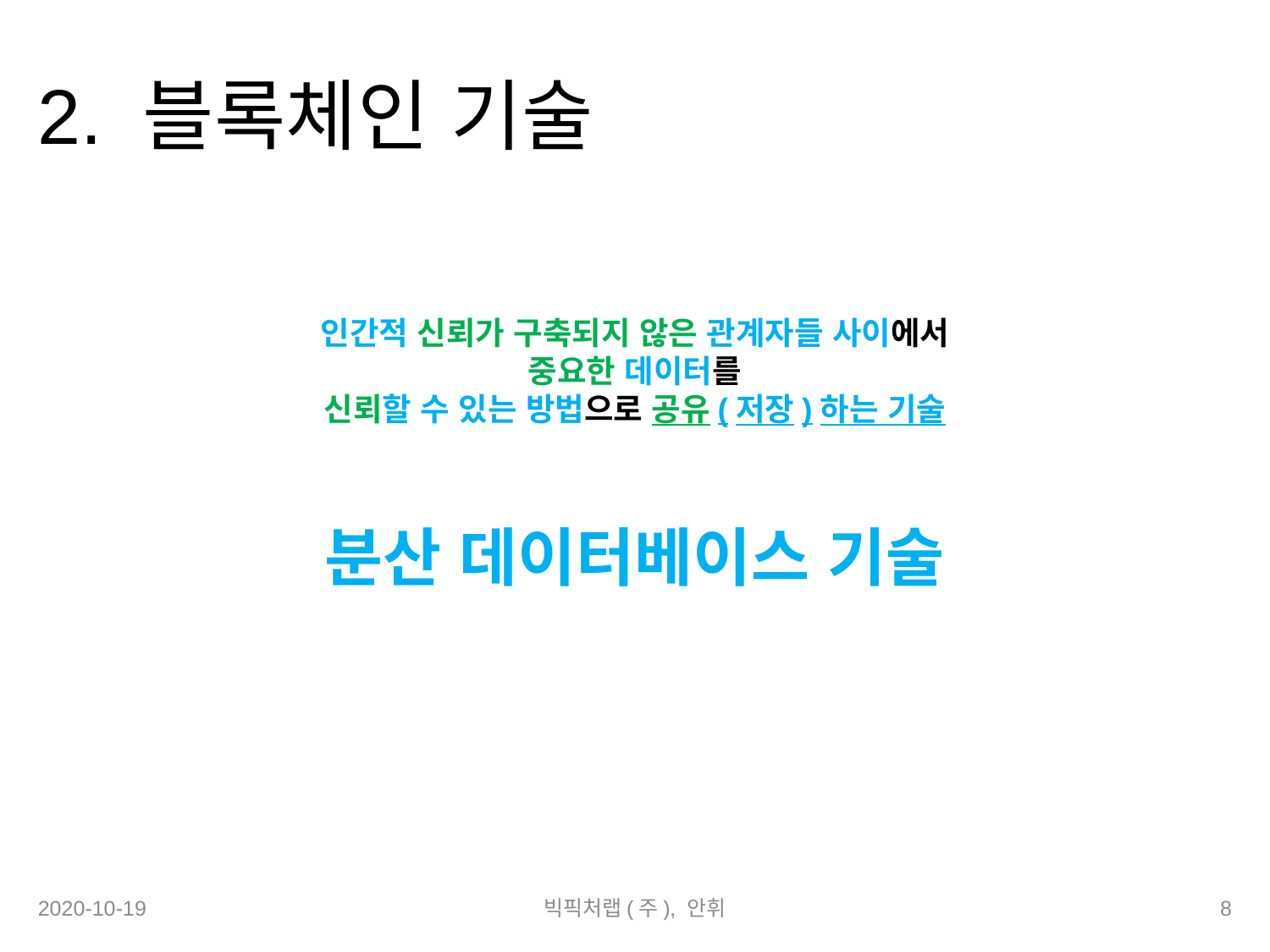

# 2. 블록체인 기술
인간적 신뢰가 구축되지 않은 관계자들 사이에서
중요한 데이터를
신뢰할 수 있는 방법으로 공유(저장)하는 기술
분산 데이터베이스 기술
8
2020-10-19
빅픽처랩(주), 안휘